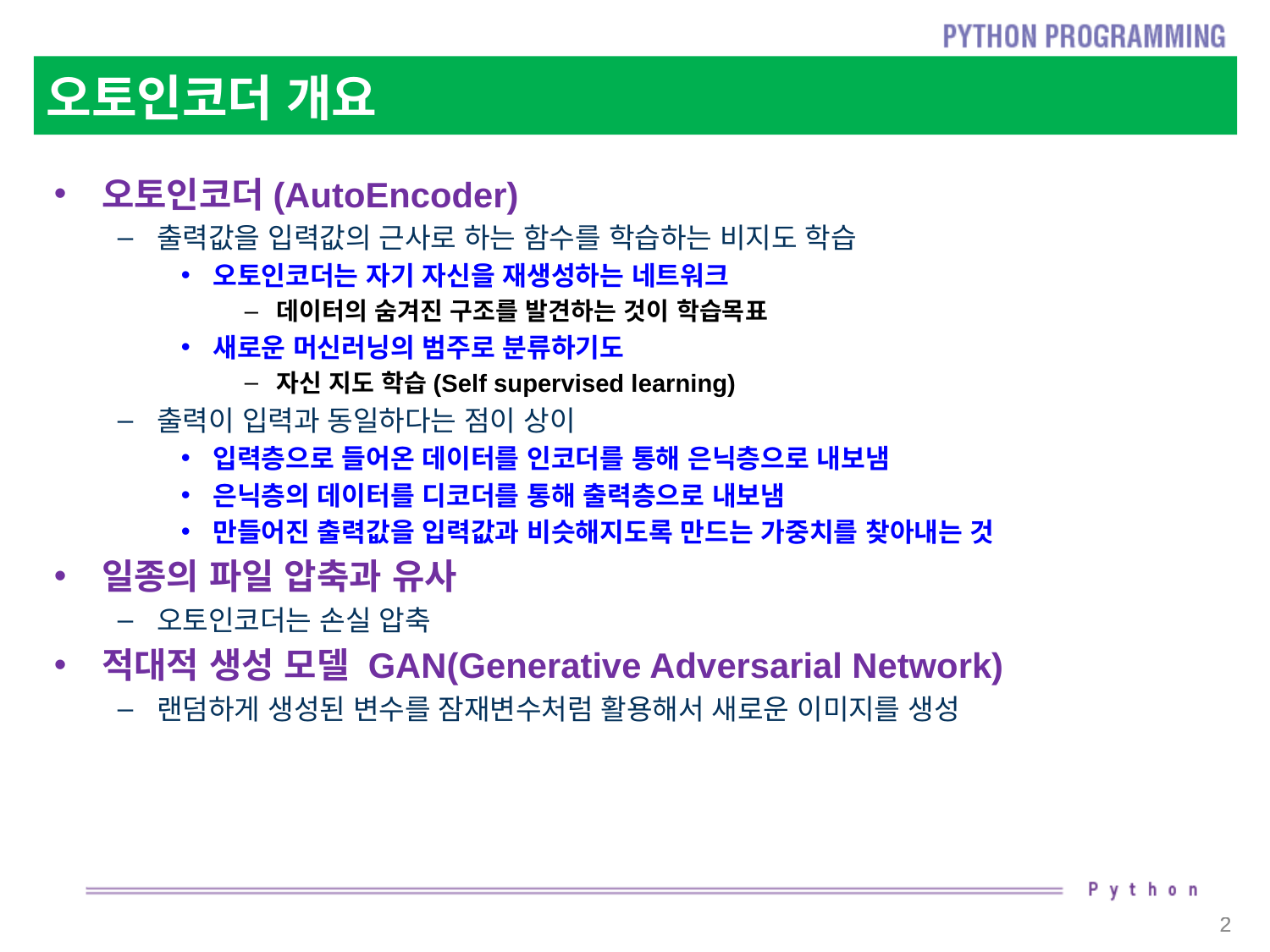

# 오토인코더 개요
오토인코더(AutoEncoder)
출력값을 입력값의 근사로 하는 함수를 학습하는 비지도 학습
오토인코더는 자기 자신을 재생성하는 네트워크
데이터의 숨겨진 구조를 발견하는 것이 학습목표
새로운 머신러닝의 범주로 분류하기도
자신 지도 학습(Self supervised learning)
출력이 입력과 동일하다는 점이 상이
입력층으로 들어온 데이터를 인코더를 통해 은닉층으로 내보냄
은닉층의 데이터를 디코더를 통해 출력층으로 내보냄
만들어진 출력값을 입력값과 비슷해지도록 만드는 가중치를 찾아내는 것
일종의 파일 압축과 유사
오토인코더는 손실 압축
적대적 생성 모델 GAN(Generative Adversarial Network)
랜덤하게 생성된 변수를 잠재변수처럼 활용해서 새로운 이미지를 생성
2